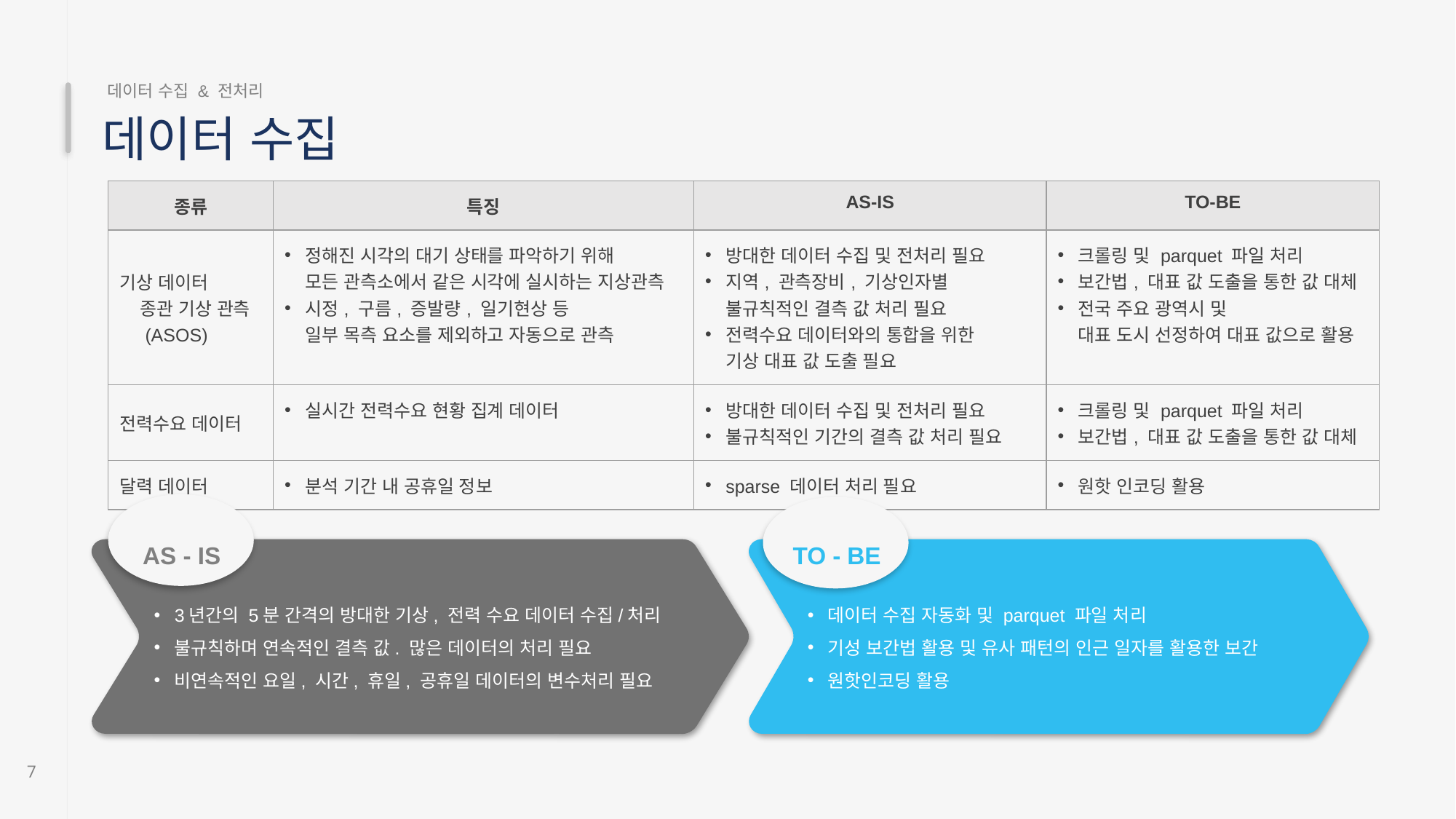

데이터 수집 & 전처리

데이터 수집
| 종류 | 특징 | AS-IS | TO-BE |
| --- | --- | --- | --- |
| 기상 데이터 종관 기상 관측 (ASOS) | 정해진 시각의 대기 상태를 파악하기 위해 모든 관측소에서 같은 시각에 실시하는 지상관측 시정, 구름, 증발량, 일기현상 등 일부 목측 요소를 제외하고 자동으로 관측 | 방대한 데이터 수집 및 전처리 필요 지역, 관측장비, 기상인자별 불규칙적인 결측 값 처리 필요 전력수요 데이터와의 통합을 위한 기상 대표 값 도출 필요 | 크롤링 및 parquet 파일 처리 보간법, 대표 값 도출을 통한 값 대체 전국 주요 광역시 및 대표 도시 선정하여 대표 값으로 활용 |
| 전력수요 데이터 | 실시간 전력수요 현황 집계 데이터 | 방대한 데이터 수집 및 전처리 필요 불규칙적인 기간의 결측 값 처리 필요 | 크롤링 및 parquet 파일 처리 보간법, 대표 값 도출을 통한 값 대체 |
| 달력 데이터 | 분석 기간 내 공휴일 정보 | sparse 데이터 처리 필요 | 원핫 인코딩 활용 |

AS - IS
TO - BE

3년간의 5분 간격의 방대한 기상, 전력 수요 데이터 수집/처리
불규칙하며 연속적인 결측 값. 많은 데이터의 처리 필요
비연속적인 요일, 시간, 휴일, 공휴일 데이터의 변수처리 필요
데이터 수집 자동화 및 parquet 파일 처리
기성 보간법 활용 및 유사 패턴의 인근 일자를 활용한 보간
원핫인코딩 활용
7